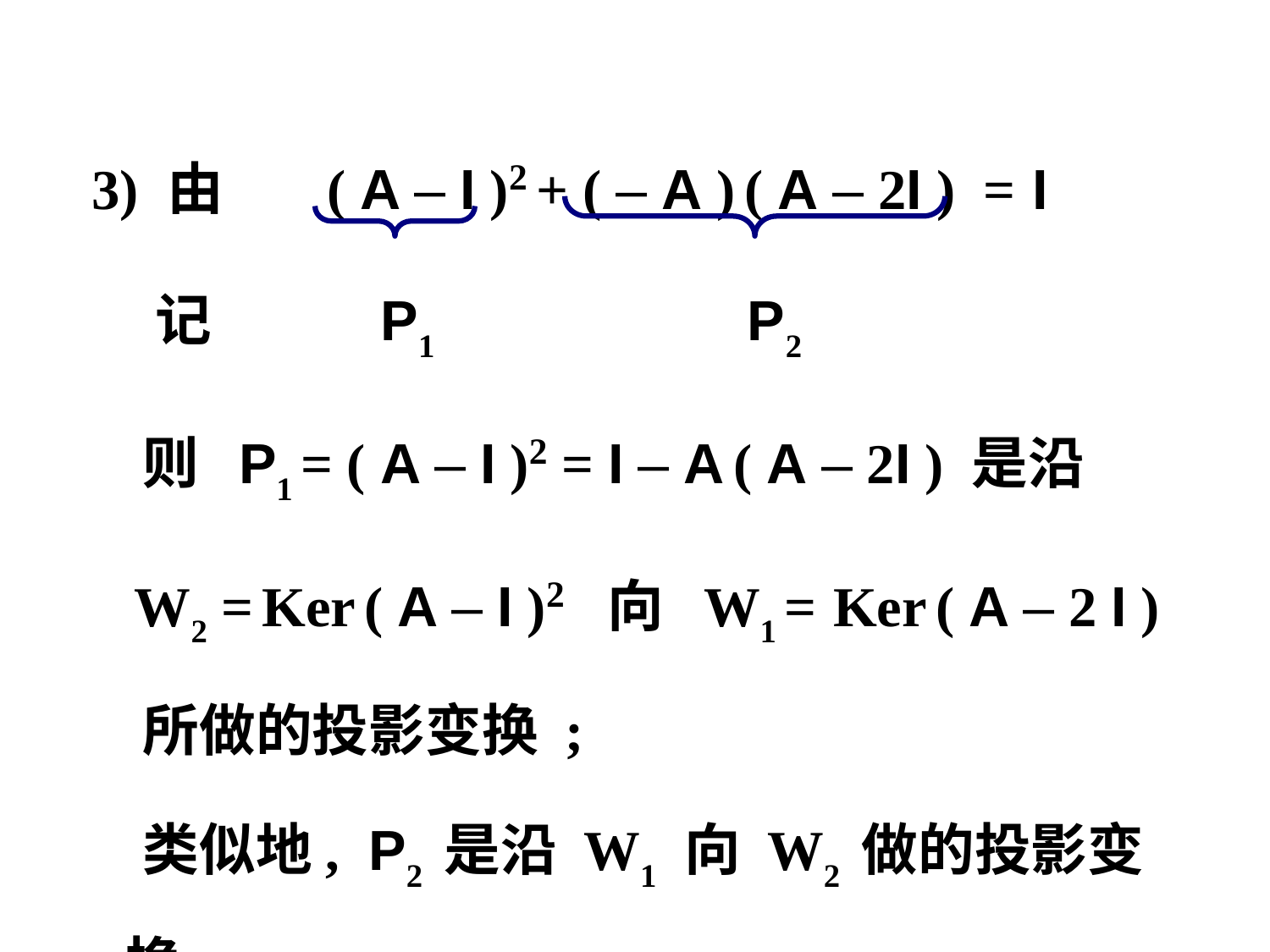

3) 由       ( A – I )2 + ( – A ) ( A – 2I )  =  I
     记            P1                    P2
    则  P1 = ( A – I )2 = I – A ( A – 2I ) 是沿
    W2 = Ker ( A – I )2   向  W1 =  Ker ( A – 2 I )
    所做的投影变换 ;
    类似地,  P2 是沿 W1 向 W2 做的投影变换.